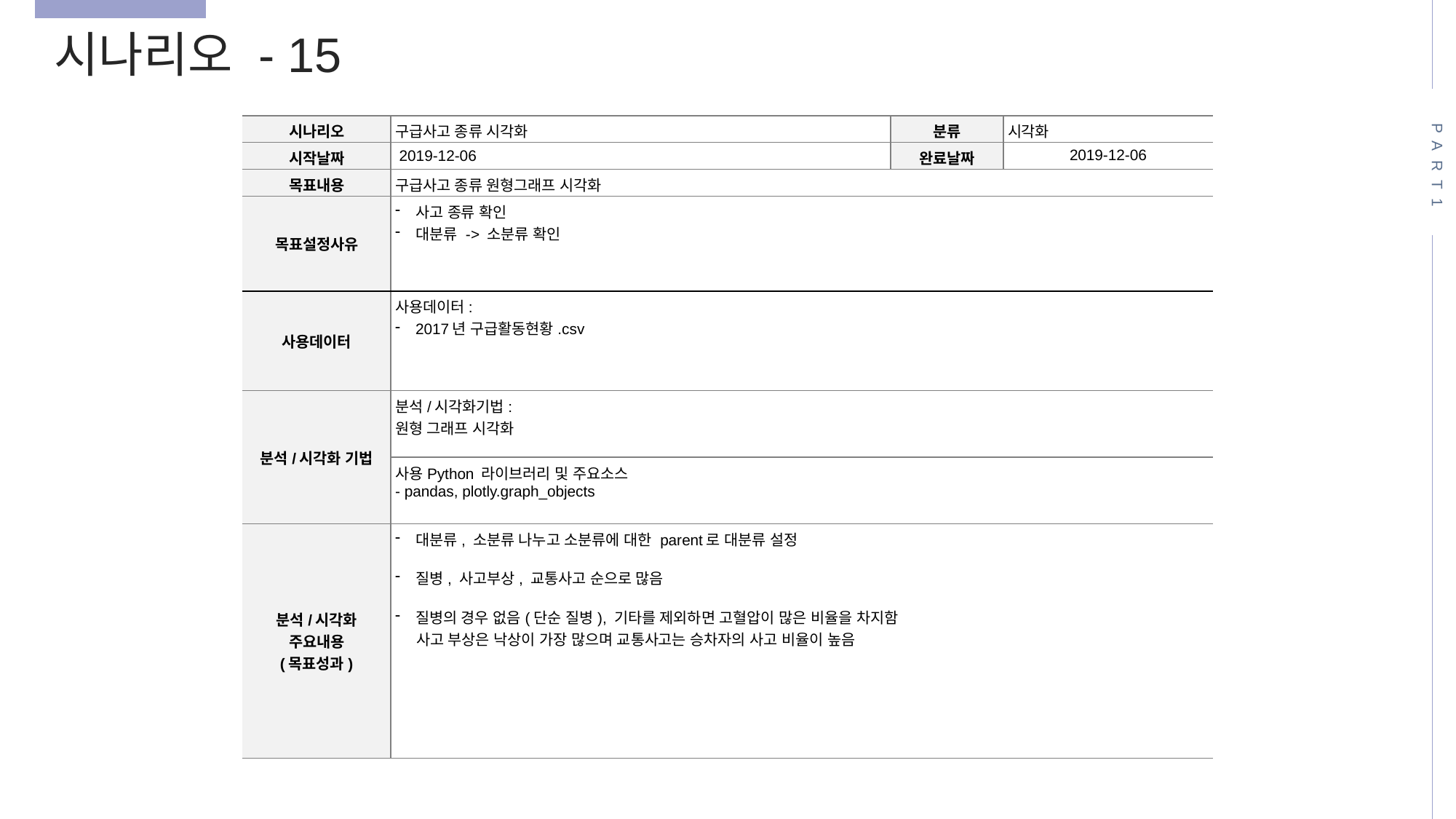

시나리오 - 15
PART1
| 시나리오 | 구급사고 종류 시각화 | 분류 | 시각화 |
| --- | --- | --- | --- |
| 시작날짜 | 2019-12-06 | 완료날짜 | 2019-12-06 |
| 목표내용 | 구급사고 종류 원형그래프 시각화 |  |  |
| 목표설정사유 | 사고 종류 확인 대분류 -> 소분류 확인 |  |  |
| 사용데이터 | 사용데이터: 2017년 구급활동현황.csv |  |  |
| 분석/시각화 기법 | 분석/시각화기법: 원형 그래프 시각화 |  |  |
|  | 사용Python 라이브러리 및 주요소스 - pandas, plotly.graph\_objects |  |  |
| 분석/시각화 주요내용 (목표성과) | 대분류, 소분류 나누고 소분류에 대한 parent로 대분류 설정 질병, 사고부상, 교통사고 순으로 많음 질병의 경우 없음(단순 질병), 기타를 제외하면 고혈압이 많은 비율을 차지함 사고 부상은 낙상이 가장 많으며 교통사고는 승차자의 사고 비율이 높음 |  |  |